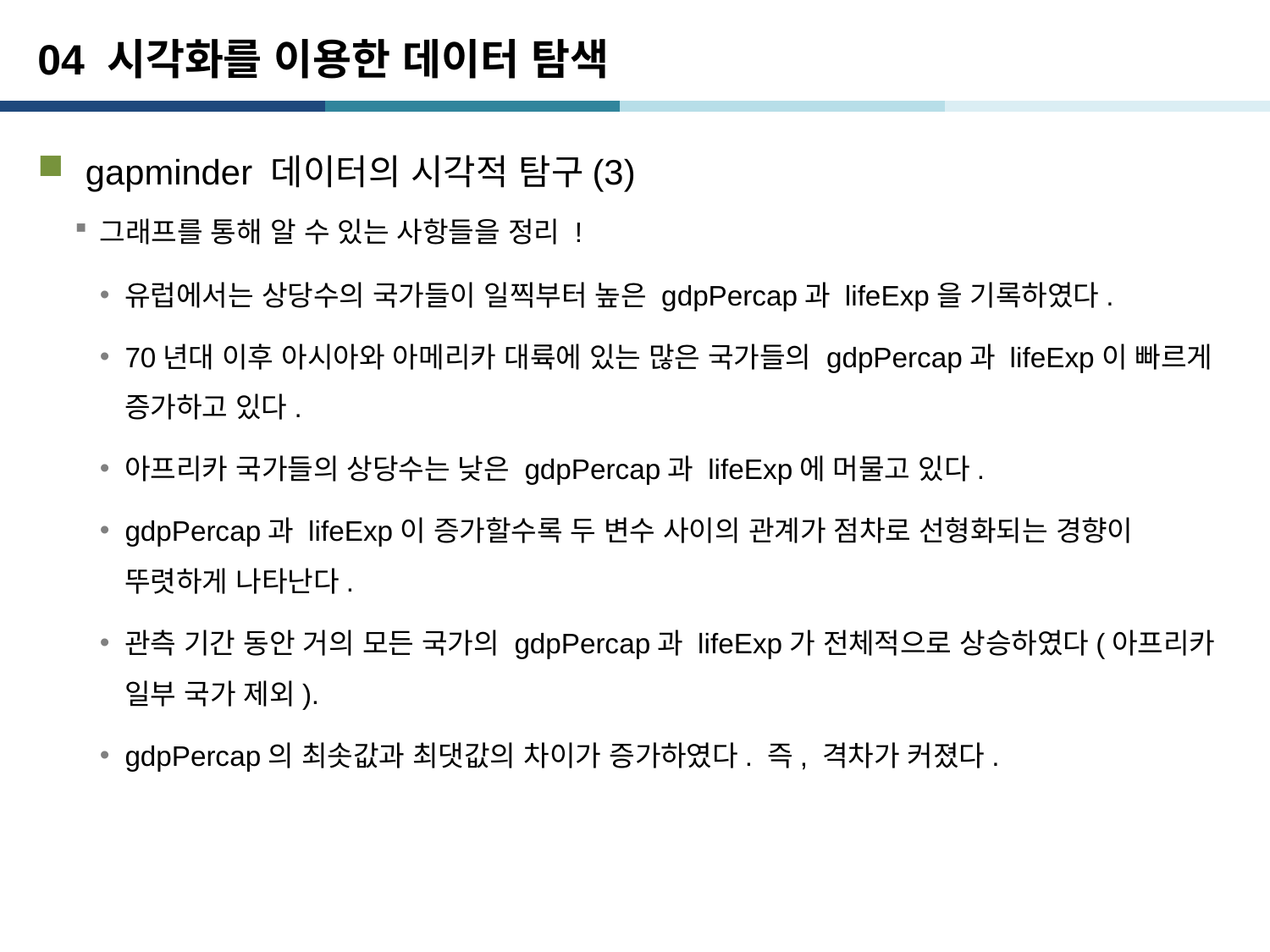

# 04 시각화를 이용한 데이터 탐색
gapminder 데이터의 시각적 탐구(3)
그래프를 통해 알 수 있는 사항들을 정리 !
유럽에서는 상당수의 국가들이 일찍부터 높은 gdpPercap과 lifeExp을 기록하였다.
70년대 이후 아시아와 아메리카 대륙에 있는 많은 국가들의 gdpPercap과 lifeExp이 빠르게 증가하고 있다.
아프리카 국가들의 상당수는 낮은 gdpPercap과 lifeExp에 머물고 있다.
gdpPercap과 lifeExp이 증가할수록 두 변수 사이의 관계가 점차로 선형화되는 경향이 뚜렷하게 나타난다.
관측 기간 동안 거의 모든 국가의 gdpPercap과 lifeExp가 전체적으로 상승하였다(아프리카 일부 국가 제외).
gdpPercap의 최솟값과 최댓값의 차이가 증가하였다. 즉, 격차가 커졌다.